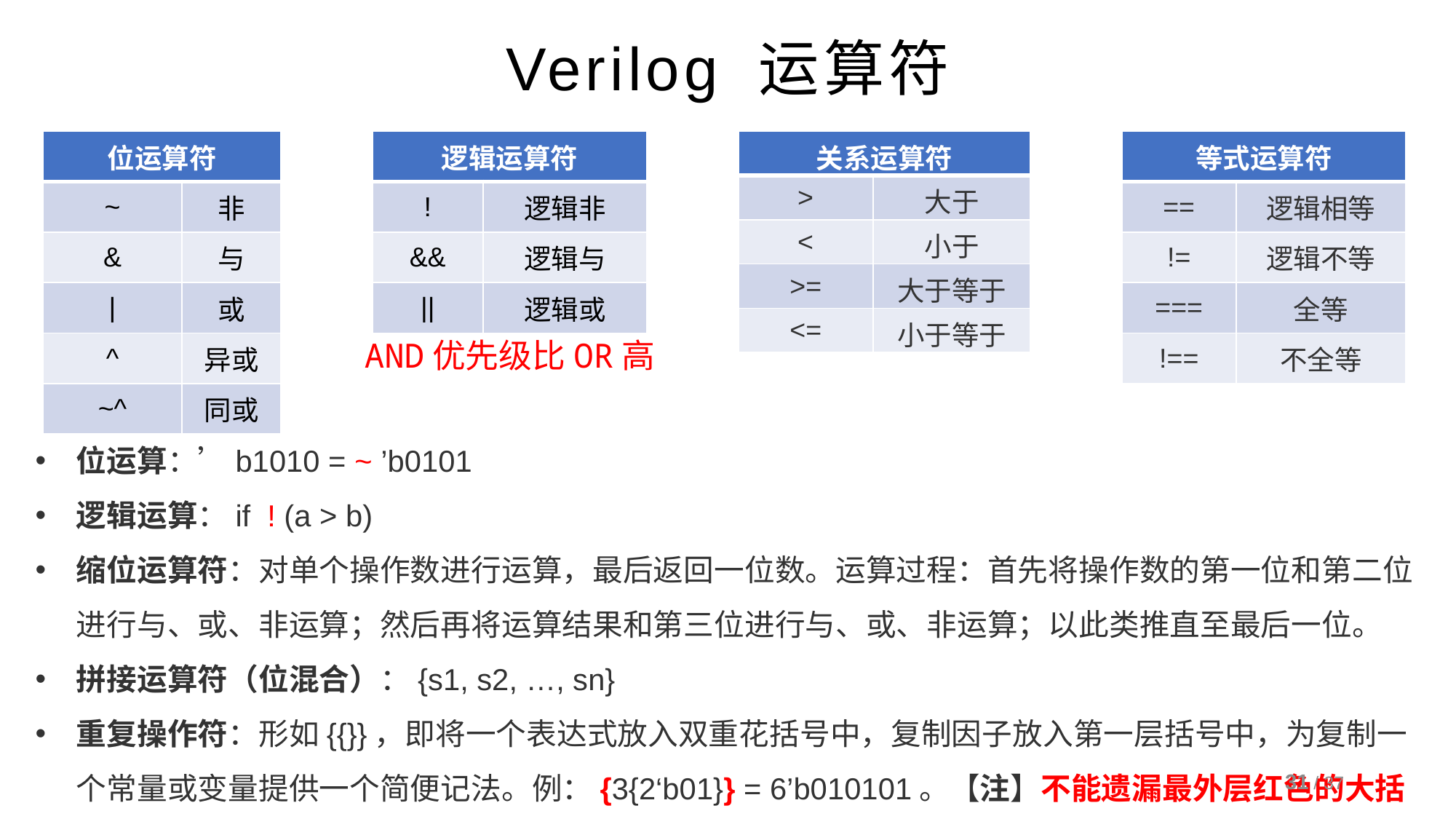

# Verilog 运算符
| 位运算符 |  |
| --- | --- |
| ~ | 非 |
| & | 与 |
| | | 或 |
| ^ | 异或 |
| ~^ | 同或 |
| 逻辑运算符 |  |
| --- | --- |
| ! | 逻辑非 |
| && | 逻辑与 |
| || | 逻辑或 |
| 关系运算符 |  |
| --- | --- |
| > | 大于 |
| < | 小于 |
| >= | 大于等于 |
| <= | 小于等于 |
| 等式运算符 |  |
| --- | --- |
| == | 逻辑相等 |
| != | 逻辑不等 |
| === | 全等 |
| !== | 不全等 |
AND优先级比OR高
位运算：’b1010 = ~ ’b0101
逻辑运算：if  ! (a > b)
缩位运算符：对单个操作数进行运算，最后返回一位数。运算过程：首先将操作数的第一位和第二位进行与、或、非运算；然后再将运算结果和第三位进行与、或、非运算；以此类推直至最后一位。
拼接运算符（位混合）：{s1, s2, …, sn}
重复操作符：形如{{}}，即将一个表达式放入双重花括号中，复制因子放入第一层括号中，为复制一个常量或变量提供一个简便记法。例：{3{2‘b01}} = 6’b010101。【注】不能遗漏最外层红色的大括号！
31 / 37